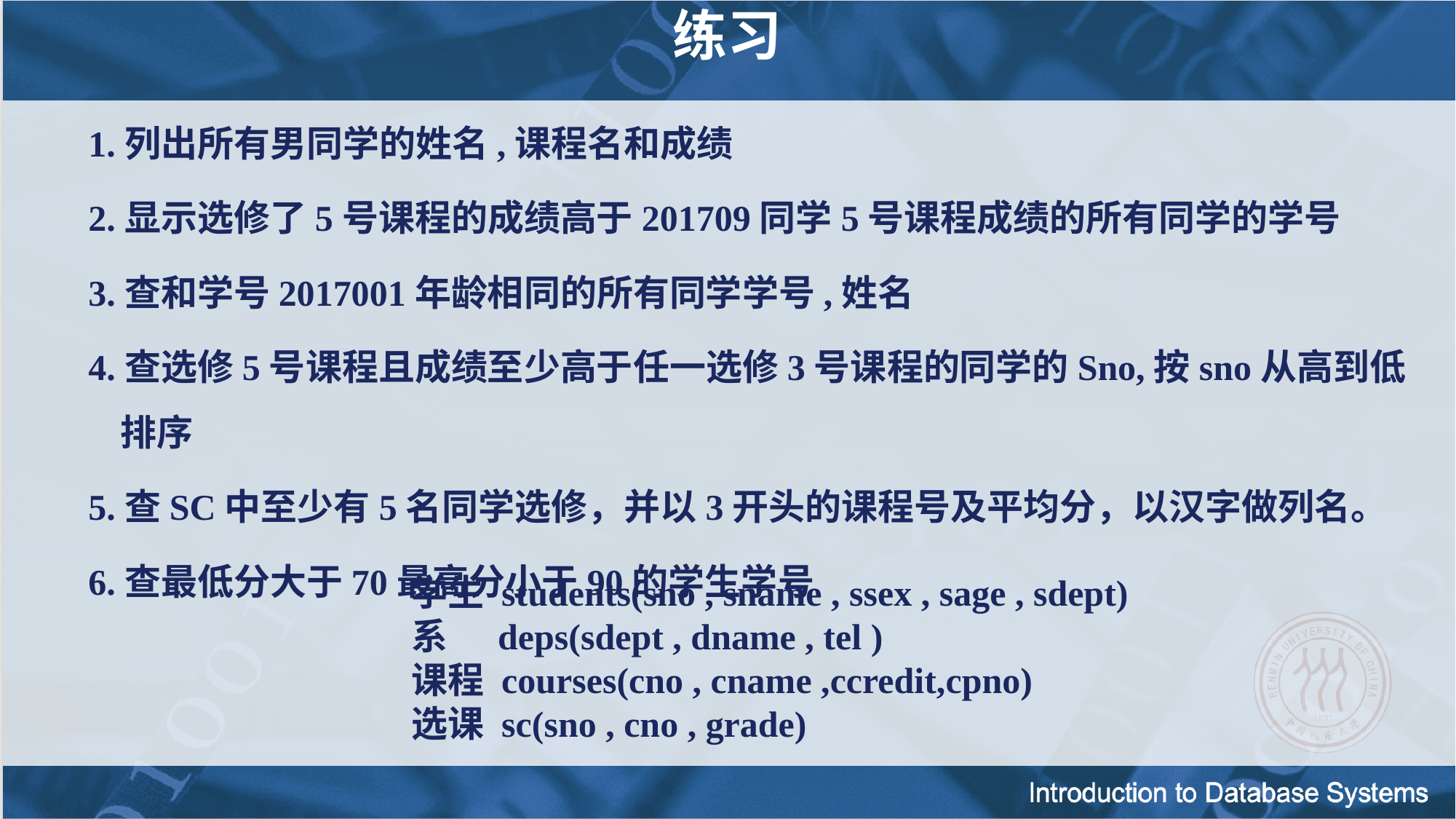

练习
1.列出所有男同学的姓名,课程名和成绩
2.显示选修了5号课程的成绩高于201709同学5号课程成绩的所有同学的学号
3.查和学号2017001年龄相同的所有同学学号,姓名
4.查选修5号课程且成绩至少高于任一选修3号课程的同学的Sno,按sno从高到低排序
5.查SC中至少有5名同学选修，并以3开头的课程号及平均分，以汉字做列名。
6.查最低分大于70最高分小于90的学生学号

学生 students(sno , sname , ssex , sage , sdept)
系     deps(sdept , dname , tel )
课程 courses(cno , cname ,ccredit,cpno)
选课 sc(sno , cno , grade)